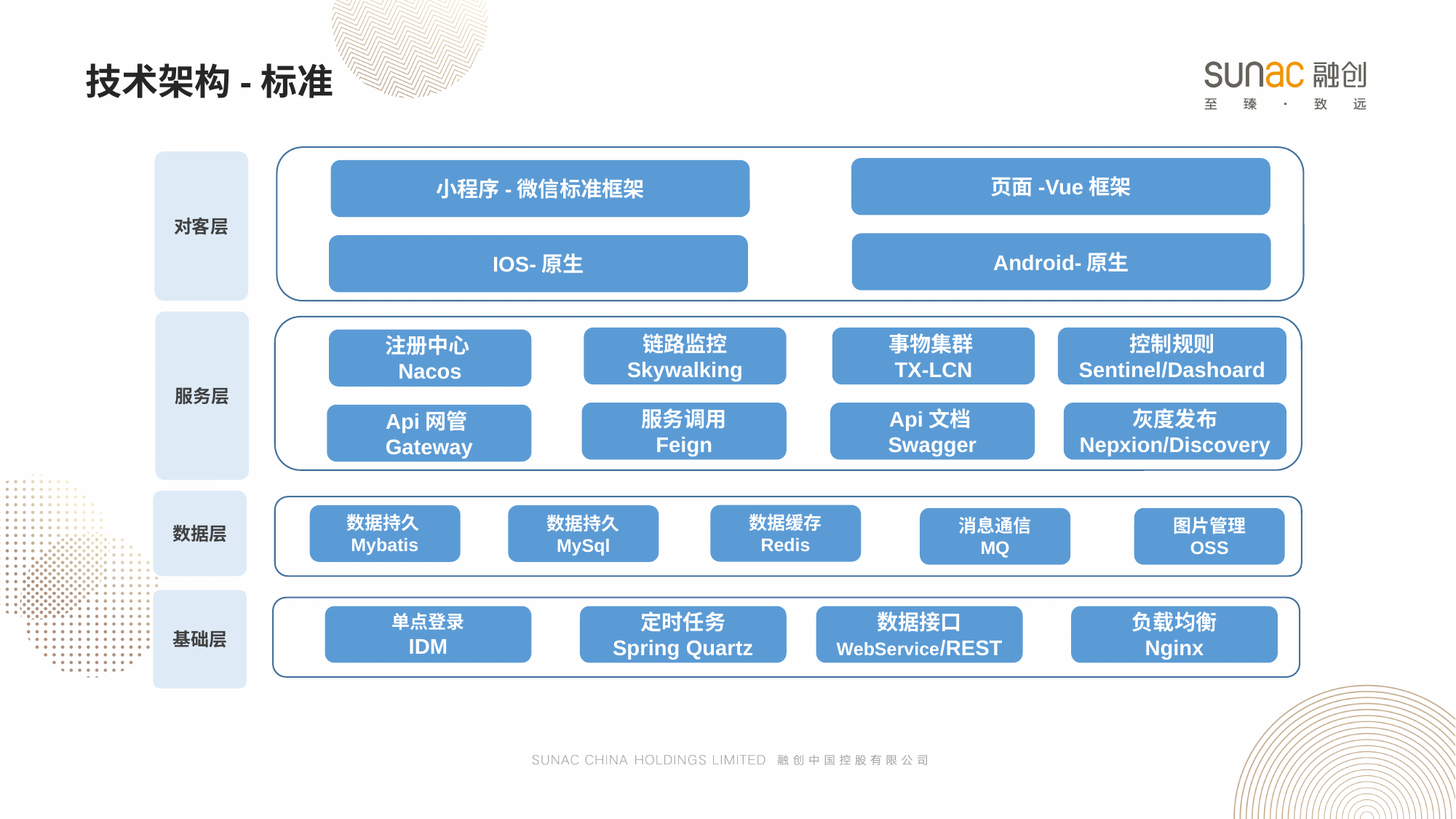

技术架构-标准

对客层
页面-Vue框架
小程序-微信标准框架
Android-原生
IOS-原生
服务层

链路监控 Skywalking
事物集群
TX-LCN
控制规则 Sentinel/Dashoard
注册中心
Nacos
服务调用
Feign
Api文档
Swagger
灰度发布 Nepxion/Discovery
Api网管
Gateway
数据层

数据缓存
Redis
数据持久Mybatis
数据持久
MySql
消息通信
MQ
图片管理
OSS
基础层

单点登录
IDM
定时任务
Spring Quartz
数据接口
WebService/REST
负载均衡
Nginx